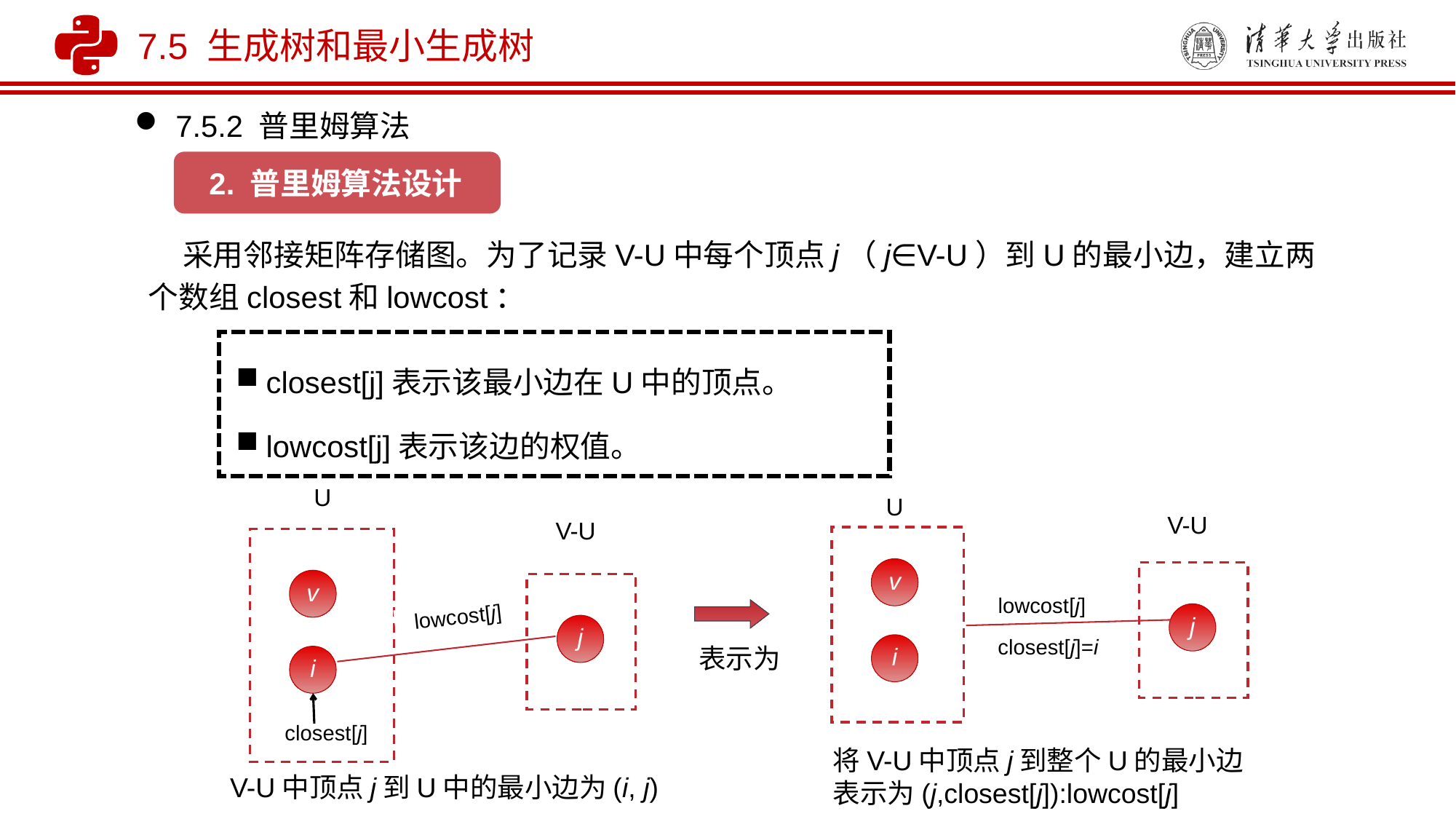

7.5 生成树和最小生成树
7.5.2 普里姆算法

2. 普里姆算法设计
    采用邻接矩阵存储图。为了记录V-U中每个顶点j（j∈V-U）到U的最小边，建立两个数组closest和lowcost：
closest[j]表示该最小边在U中的顶点。
lowcost[j]表示该边的权值。
U
V-U

v

lowcost[j]
j

i

closest[j]
U
V-U

v

lowcost[j]

j

closest[j]=i
i
表示为
将V-U中顶点j到整个U的最小边表示为(j,closest[j]):lowcost[j]
V-U中顶点j到U中的最小边为(i, j)